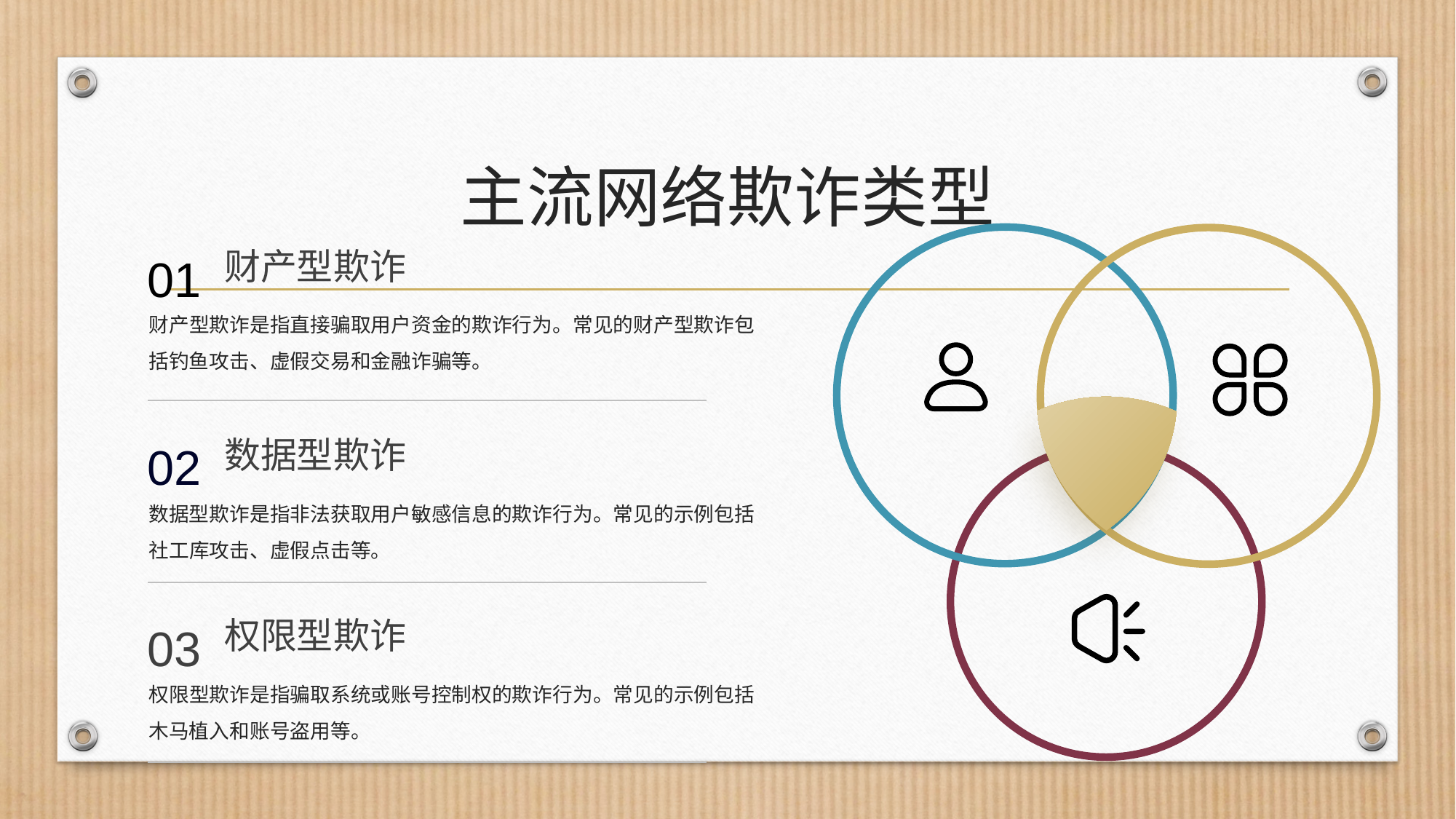

# 主流网络欺诈类型

01
财产型欺诈
财产型欺诈是指直接骗取用户资金的欺诈行为。常见的财产型欺诈包括钓鱼攻击、虚假交易和金融诈骗等。

02
数据型欺诈

数据型欺诈是指非法获取用户敏感信息的欺诈行为。常见的示例包括社工库攻击、虚假点击等。

03
权限型欺诈
权限型欺诈是指骗取系统或账号控制权的欺诈行为。常见的示例包括木马植入和账号盗用等。